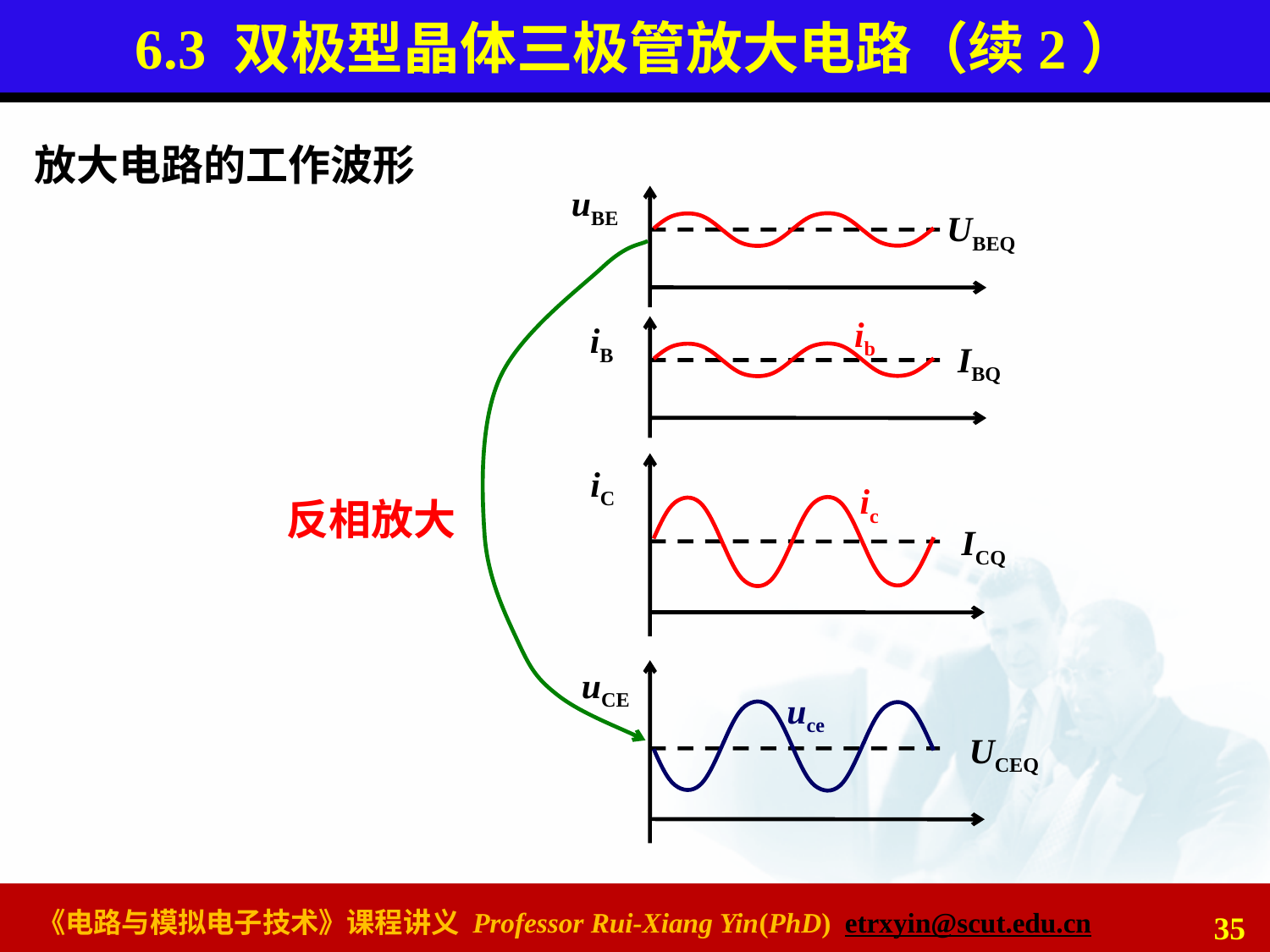

# 6.3 双极型晶体三极管放大电路（续2）
放大电路的工作波形
uBE

UBEQ

iB

IBQ

iC

ICQ

uCE

UCEQ

ib
ic
反相放大
uce
35